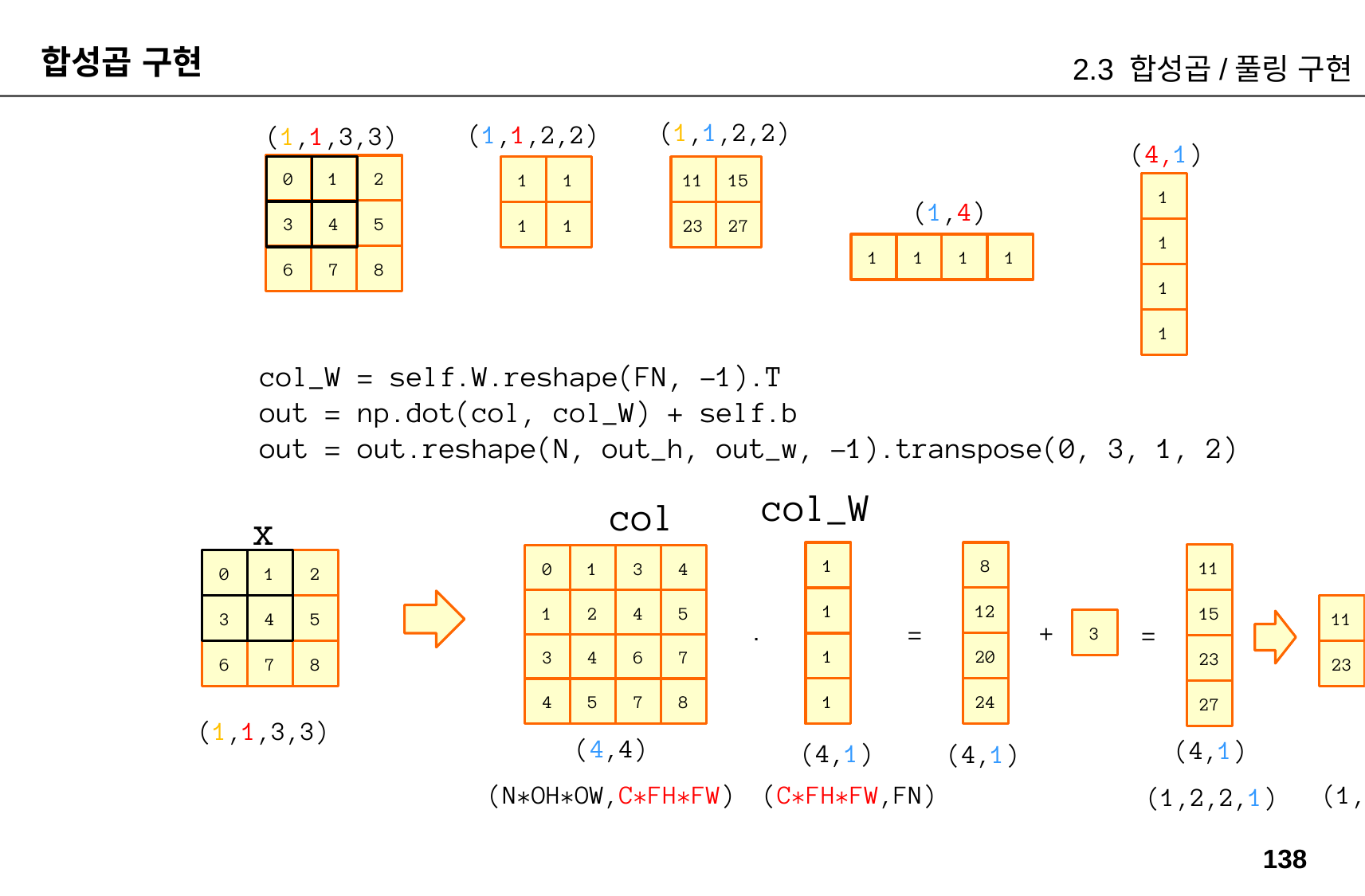

합성곱 구현
2.3 합성곱/풀링 구현
(1,1,2,2)
(1,1,2,2)
(1,1,3,3)
(4,1)
0
1
2

1
1
11
15
1
(1,4)
3
4
5
1
1
23
27
1
1
1
1
1
6
7
8
1
1
col_W = self.W.reshape(FN, -1).T
out = np.dot(col, col_W) + self.b
out = out.reshape(N, out_h, out_w, -1).transpose(0, 3, 1, 2)
col_W
col
x
8
1
11
0
1
3
4
0

1
2
12
1
1
2
4
5
15

3
4
5
11
15
.
+
=
3
=

20
1
3
4
6
7
23
6
7
8
23
27
24
1
4
5
7
8
27
(1,1,3,3)
(4,4)
(4,1)
(4,1)
(4,1)
(N*OH*OW,C*FH*FW)
(C*FH*FW,FN)
(1,1,2,2)
(1,2,2,1)